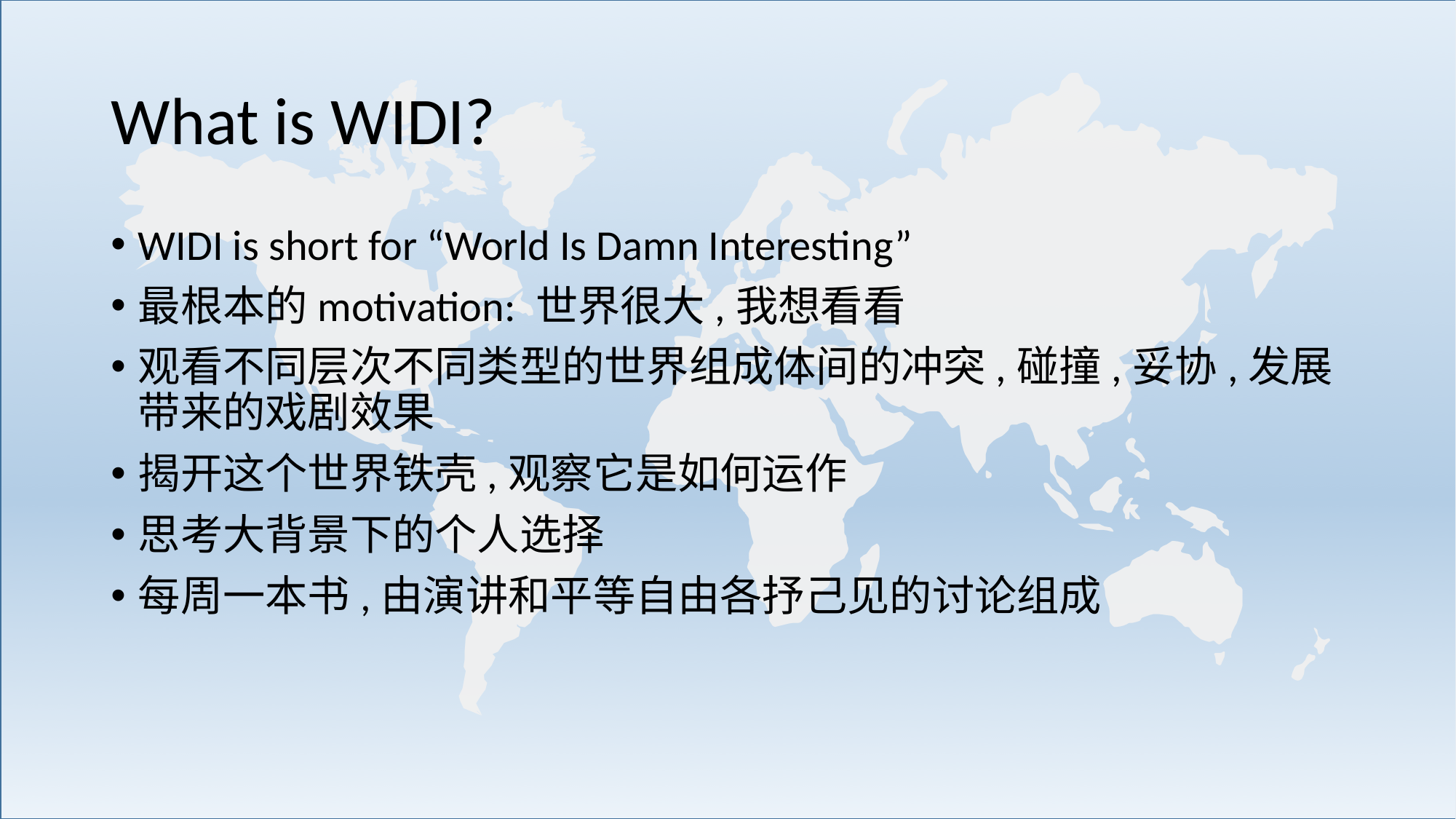

# What is WIDI?
WIDI is short for “World Is Damn Interesting”
最根本的motivation: 世界很大,我想看看
观看不同层次不同类型的世界组成体间的冲突,碰撞,妥协,发展带来的戏剧效果
揭开这个世界铁壳,观察它是如何运作
思考大背景下的个人选择
每周一本书,由演讲和平等自由各抒己见的讨论组成